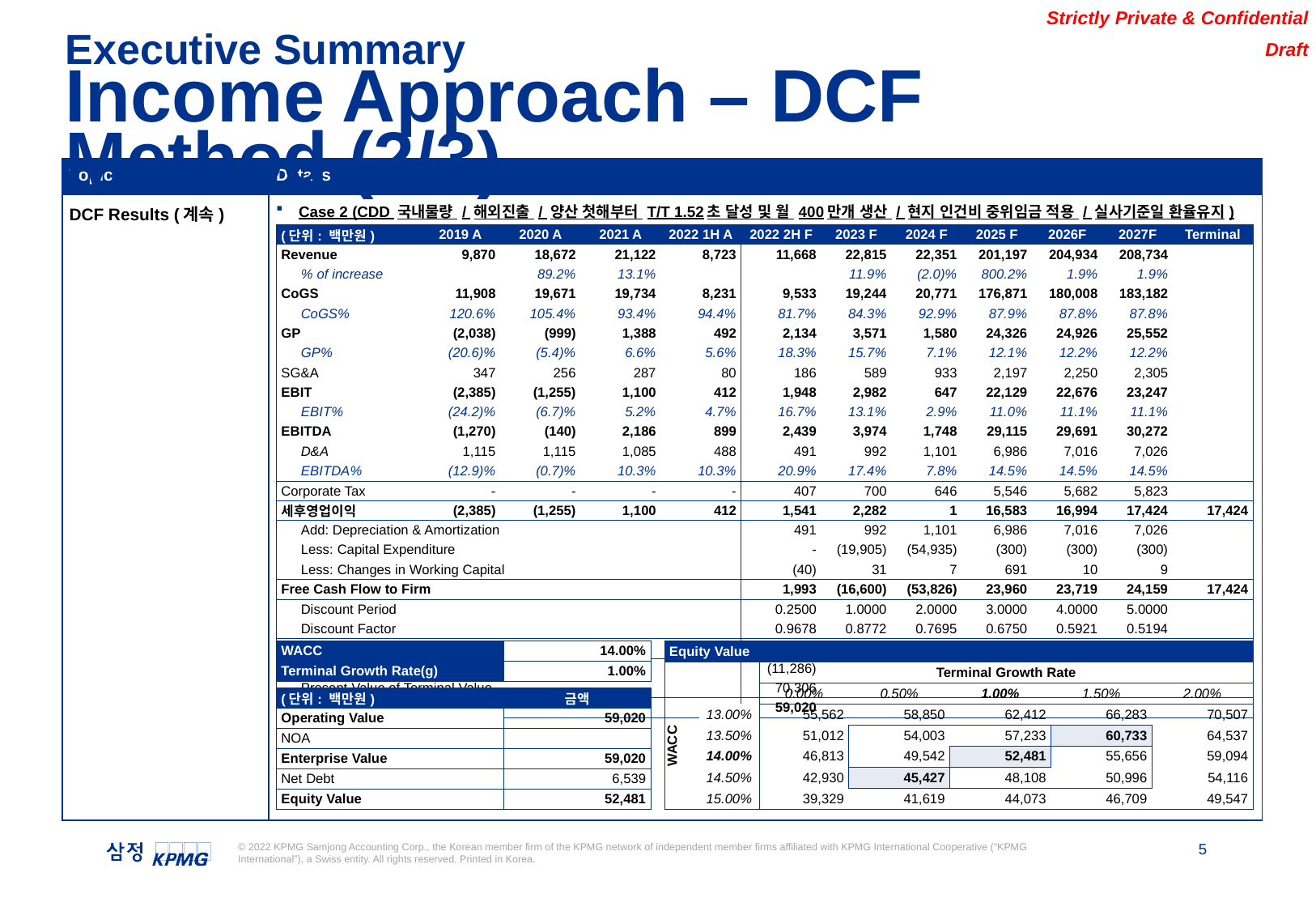

Executive Summary
Income Approach – DCF Method (2/3)
| Topic | Details |
| --- | --- |
| DCF Results (계속) | Case 2 (CDD 국내물량 / 해외진출 / 양산 첫해부터 T/T 1.52초 달성 및 월 400만개 생산 / 현지 인건비 중위임금 적용 / 실사기준일 환율유지) |
| (단위: 백만원) |  | 2019 A | 2020 A | 2021 A | 2022 1H A | 2022 2H F | 2023 F | 2024 F | 2025 F | 2026F | 2027F | Terminal |
| --- | --- | --- | --- | --- | --- | --- | --- | --- | --- | --- | --- | --- |
| Revenue |  | 9,870 | 18,672 | 21,122 | 8,723 | 11,668 | 22,815 | 22,351 | 201,197 | 204,934 | 208,734 |  |
|  | % of increase |  | 89.2% | 13.1% |  |  | 11.9% | (2.0)% | 800.2% | 1.9% | 1.9% |  |
| CoGS |  | 11,908 | 19,671 | 19,734 | 8,231 | 9,533 | 19,244 | 20,771 | 176,871 | 180,008 | 183,182 |  |
|  | CoGS% | 120.6% | 105.4% | 93.4% | 94.4% | 81.7% | 84.3% | 92.9% | 87.9% | 87.8% | 87.8% |  |
| GP |  | (2,038) | (999) | 1,388 | 492 | 2,134 | 3,571 | 1,580 | 24,326 | 24,926 | 25,552 |  |
|  | GP% | (20.6)% | (5.4)% | 6.6% | 5.6% | 18.3% | 15.7% | 7.1% | 12.1% | 12.2% | 12.2% |  |
| SG&A |  | 347 | 256 | 287 | 80 | 186 | 589 | 933 | 2,197 | 2,250 | 2,305 |  |
| EBIT |  | (2,385) | (1,255) | 1,100 | 412 | 1,948 | 2,982 | 647 | 22,129 | 22,676 | 23,247 |  |
|  | EBIT% | (24.2)% | (6.7)% | 5.2% | 4.7% | 16.7% | 13.1% | 2.9% | 11.0% | 11.1% | 11.1% |  |
| EBITDA |  | (1,270) | (140) | 2,186 | 899 | 2,439 | 3,974 | 1,748 | 29,115 | 29,691 | 30,272 |  |
|  | D&A | 1,115 | 1,115 | 1,085 | 488 | 491 | 992 | 1,101 | 6,986 | 7,016 | 7,026 |  |
|  | EBITDA% | (12.9)% | (0.7)% | 10.3% | 10.3% | 20.9% | 17.4% | 7.8% | 14.5% | 14.5% | 14.5% |  |
| Corporate Tax |  | - | - | - | - | 407 | 700 | 646 | 5,546 | 5,682 | 5,823 |  |
| 세후영업이익 |  | (2,385) | (1,255) | 1,100 | 412 | 1,541 | 2,282 | 1 | 16,583 | 16,994 | 17,424 | 17,424 |
|  | Add: Depreciation & Amortization |  |  |  |  | 491 | 992 | 1,101 | 6,986 | 7,016 | 7,026 |  |
|  | Less: Capital Expenditure |  |  |  |  | - | (19,905) | (54,935) | (300) | (300) | (300) |  |
|  | Less: Changes in Working Capital |  |  |  |  | (40) | 31 | 7 | 691 | 10 | 9 |  |
| Free Cash Flow to Firm |  |  |  |  |  | 1,993 | (16,600) | (53,826) | 23,960 | 23,719 | 24,159 | 17,424 |
|  | Discount Period |  |  |  |  | 0.2500 | 1.0000 | 2.0000 | 3.0000 | 4.0000 | 5.0000 |  |
|  | Discount Factor |  |  |  |  | 0.9678 | 0.8772 | 0.7695 | 0.6750 | 0.5921 | 0.5194 |  |
| Present Value of Free Cash Flow |  |  |  |  |  | 1,929 | (14,561) | (41,417) | 16,172 | 14,044 | 12,547 |  |
|  | Cumulative Present Value |  |  |  |  | (11,286) |  |  |  |  |  |  |
|  | Present Value of Terminal Value |  |  |  |  | 70,306 |  |  |  |  |  |  |
| Operating Value |  |  |  |  |  | 59,020 |  |  |  |  |  |  |
| WACC | 14.00% |
| --- | --- |
| Terminal Growth Rate(g) | 1.00% |
| Equity Value |  |  |  |  |  |  |
| --- | --- | --- | --- | --- | --- | --- |
|  |  | Terminal Growth Rate |  |  |  |  |
| WACC |  | 0.00% | 0.50% | 1.00% | 1.50% | 2.00% |
|  | 13.00% | 55,562 | 58,850 | 62,412 | 66,283 | 70,507 |
|  | 13.50% | 51,012 | 54,003 | 57,233 | 60,733 | 64,537 |
|  | 14.00% | 46,813 | 49,542 | 52,481 | 55,656 | 59,094 |
|  | 14.50% | 42,930 | 45,427 | 48,108 | 50,996 | 54,116 |
|  | 15.00% | 39,329 | 41,619 | 44,073 | 46,709 | 49,547 |
| (단위: 백만원) | 금액 |
| --- | --- |
| Operating Value | 59,020 |
| NOA |  |
| Enterprise Value | 59,020 |
| Net Debt | 6,539 |
| Equity Value | 52,481 |